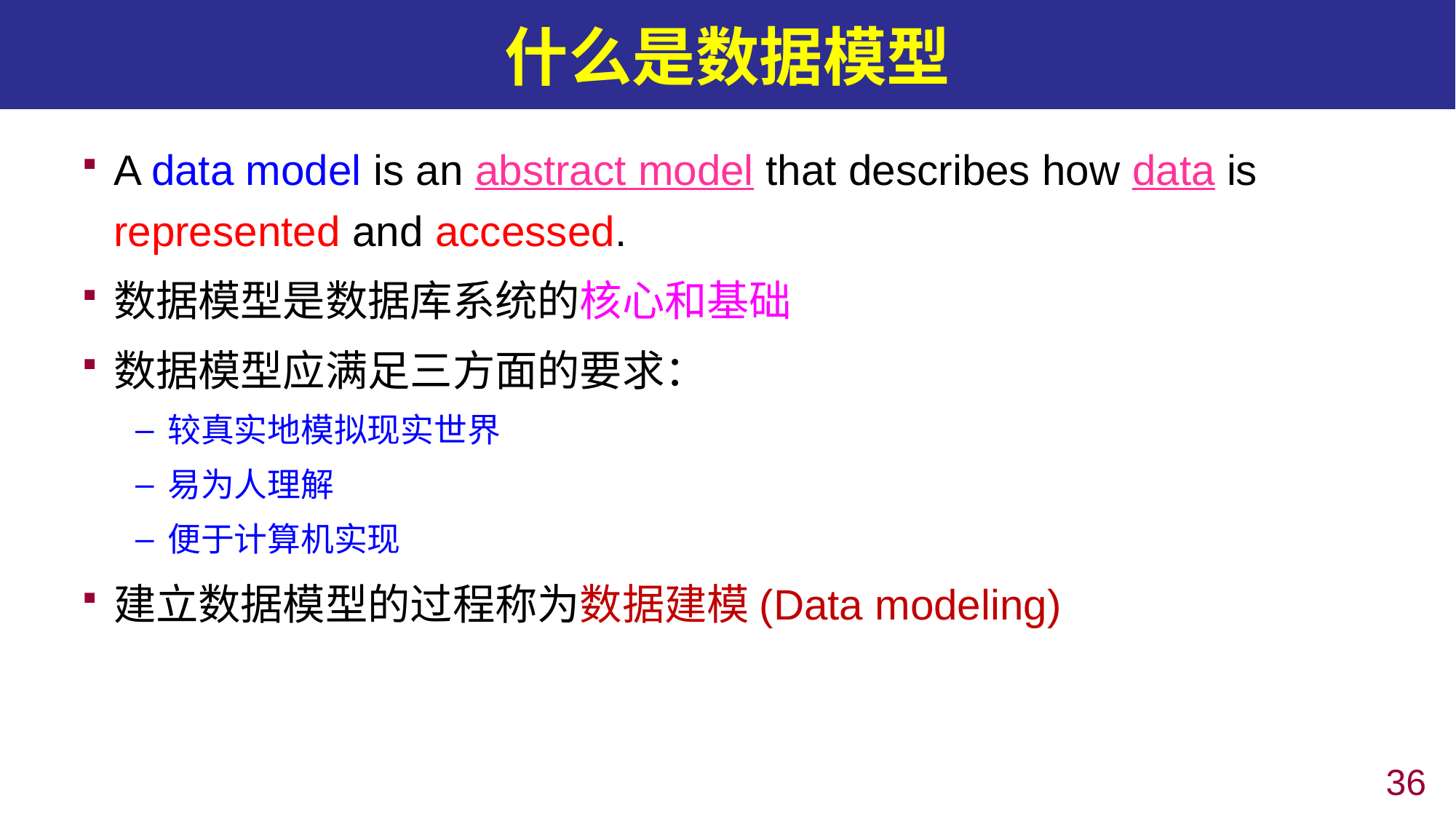

# 什么是数据模型
A data model is an abstract model that describes how data is represented and accessed.
数据模型是数据库系统的核心和基础
数据模型应满足三方面的要求：
较真实地模拟现实世界
易为人理解
便于计算机实现
建立数据模型的过程称为数据建模(Data modeling)
36